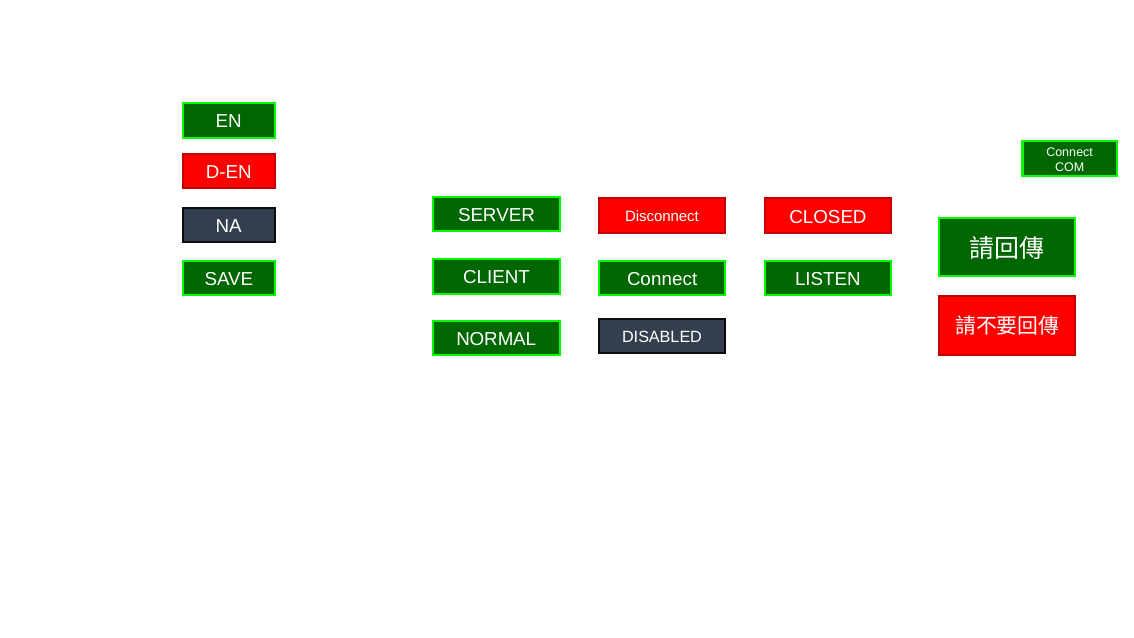

EN
Connect
COM
D-EN
SERVER
CLOSED
Disconnect
NA
請回傳
CLIENT
SAVE
LISTEN
Connect
請不要回傳
DISABLED
NORMAL